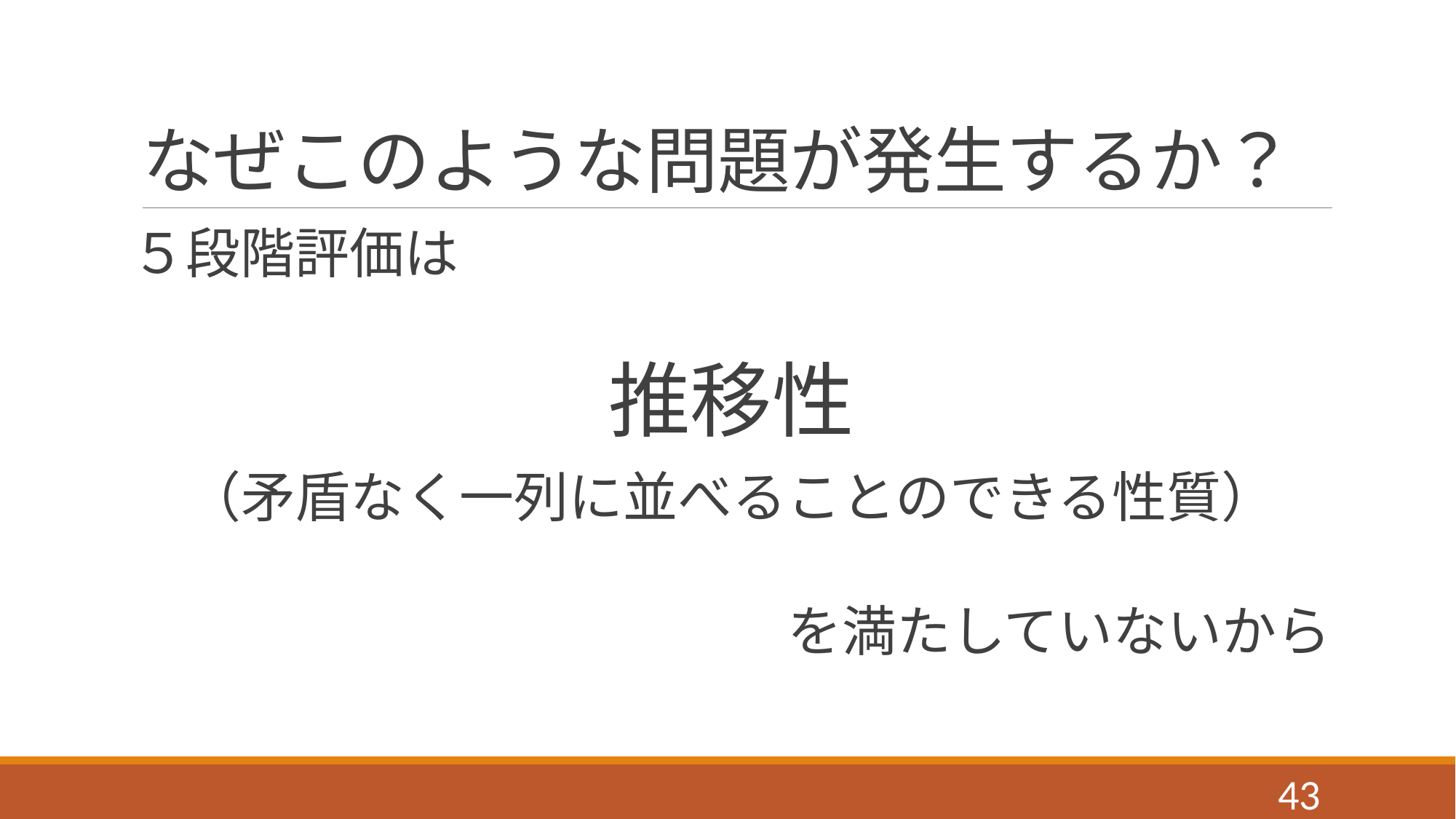

# なぜこのような問題が発生するか？
５段階評価は

推移性
（矛盾なく一列に並べることのできる性質）

を満たしていないから
43